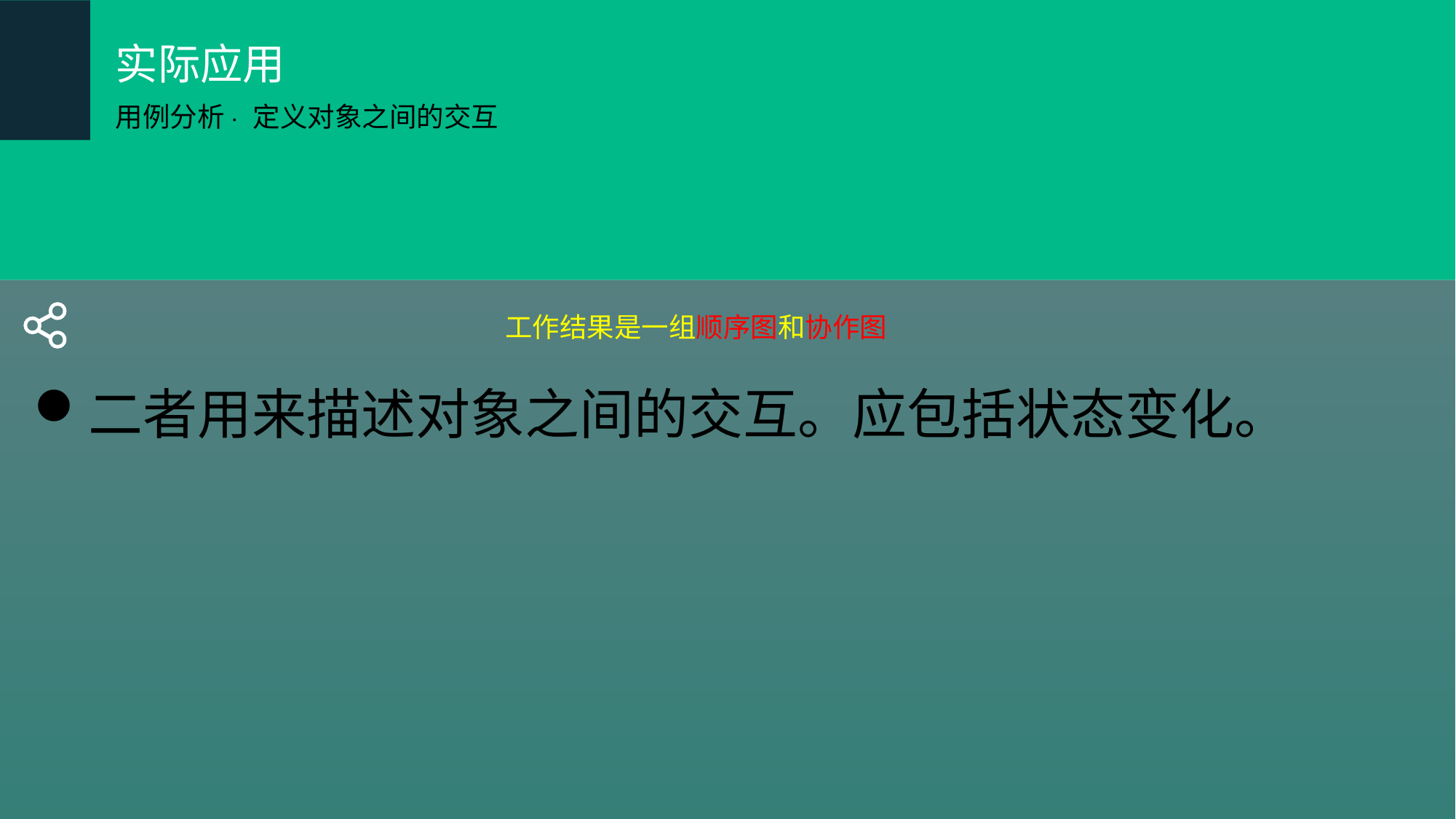

实际应用
用例分析· 定义对象之间的交互

工作结果是一组顺序图和协作图
二者用来描述对象之间的交互。应包括状态变化。